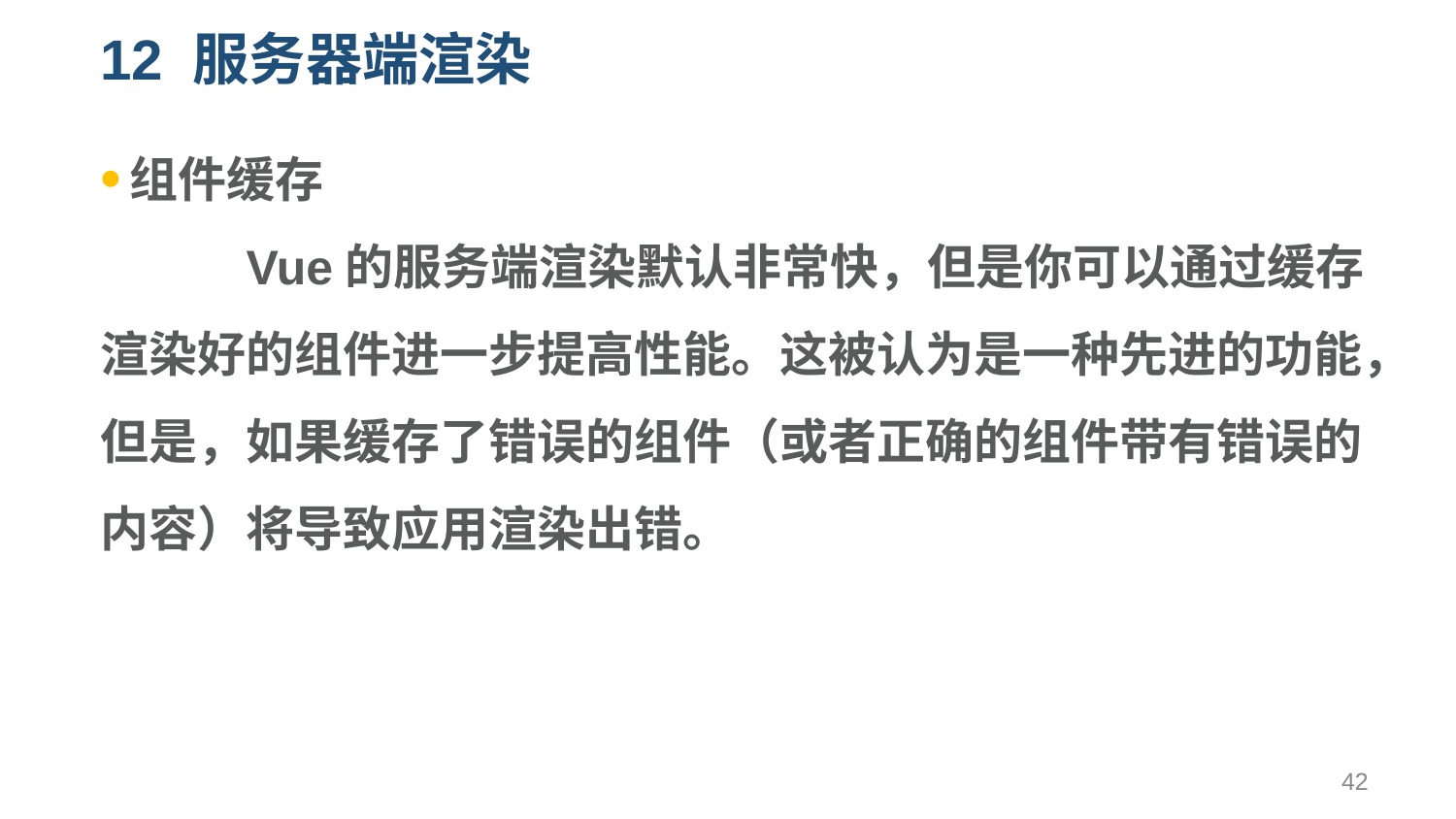

# 12 服务器端渲染
组件缓存
	Vue的服务端渲染默认非常快，但是你可以通过缓存渲染好的组件进一步提高性能。这被认为是一种先进的功能，但是，如果缓存了错误的组件（或者正确的组件带有错误的内容）将导致应用渲染出错。
42